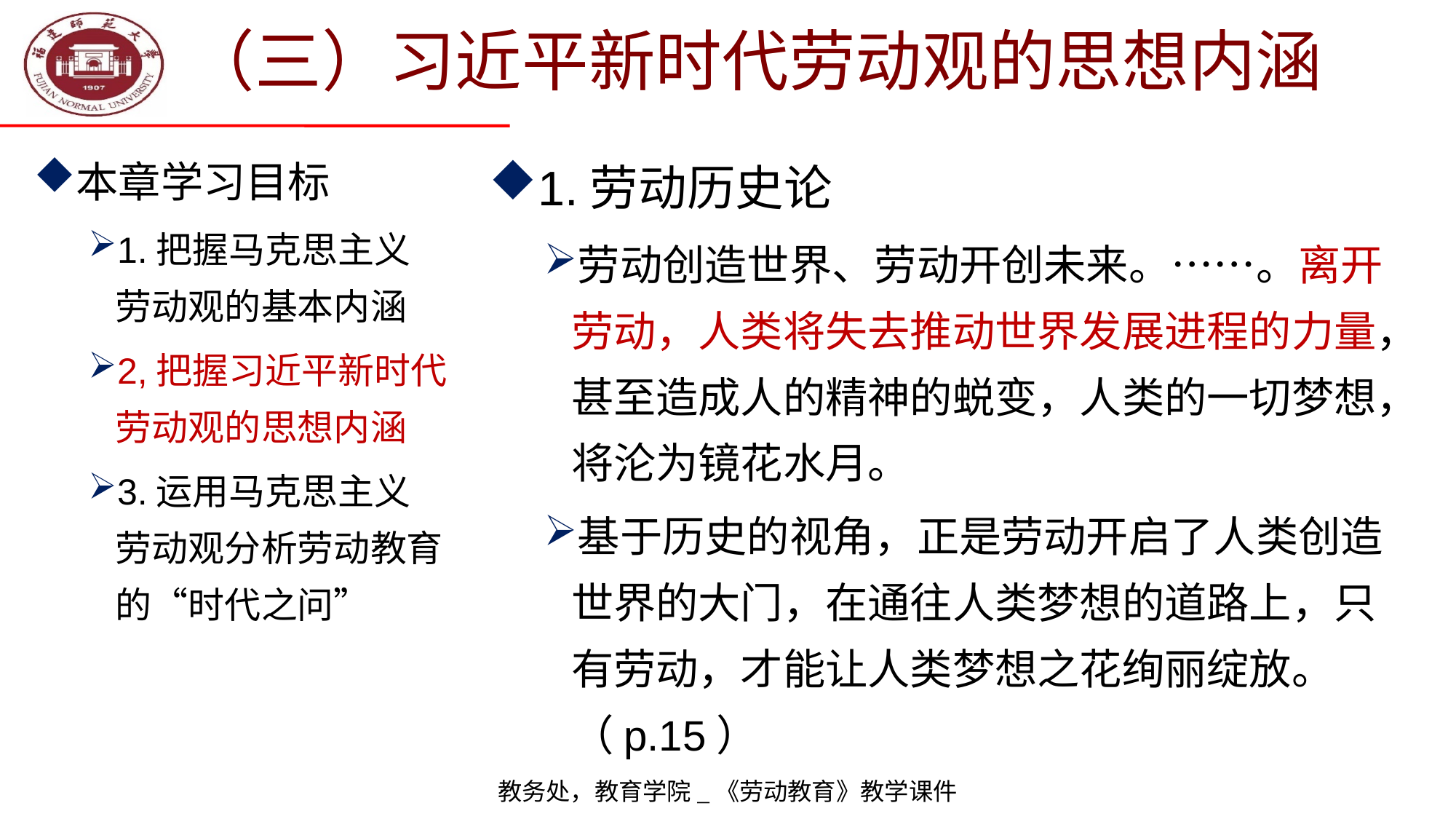

# （三）习近平新时代劳动观的思想内涵
本章学习目标
1.把握马克思主义
劳动观的基本内涵
2,把握习近平新时代劳动观的思想内涵
3.运用马克思主义
劳动观分析劳动教育的“时代之问”
1.劳动历史论
劳动创造世界、劳动开创未来。……。离开
劳动，人类将失去推动世界发展进程的力量，甚至造成人的精神的蜕变，人类的一切梦想，将沦为镜花水月。
基于历史的视角，正是劳动开启了人类创造世界的大门，在通往人类梦想的道路上，只有劳动，才能让人类梦想之花绚丽绽放。 （p.15）